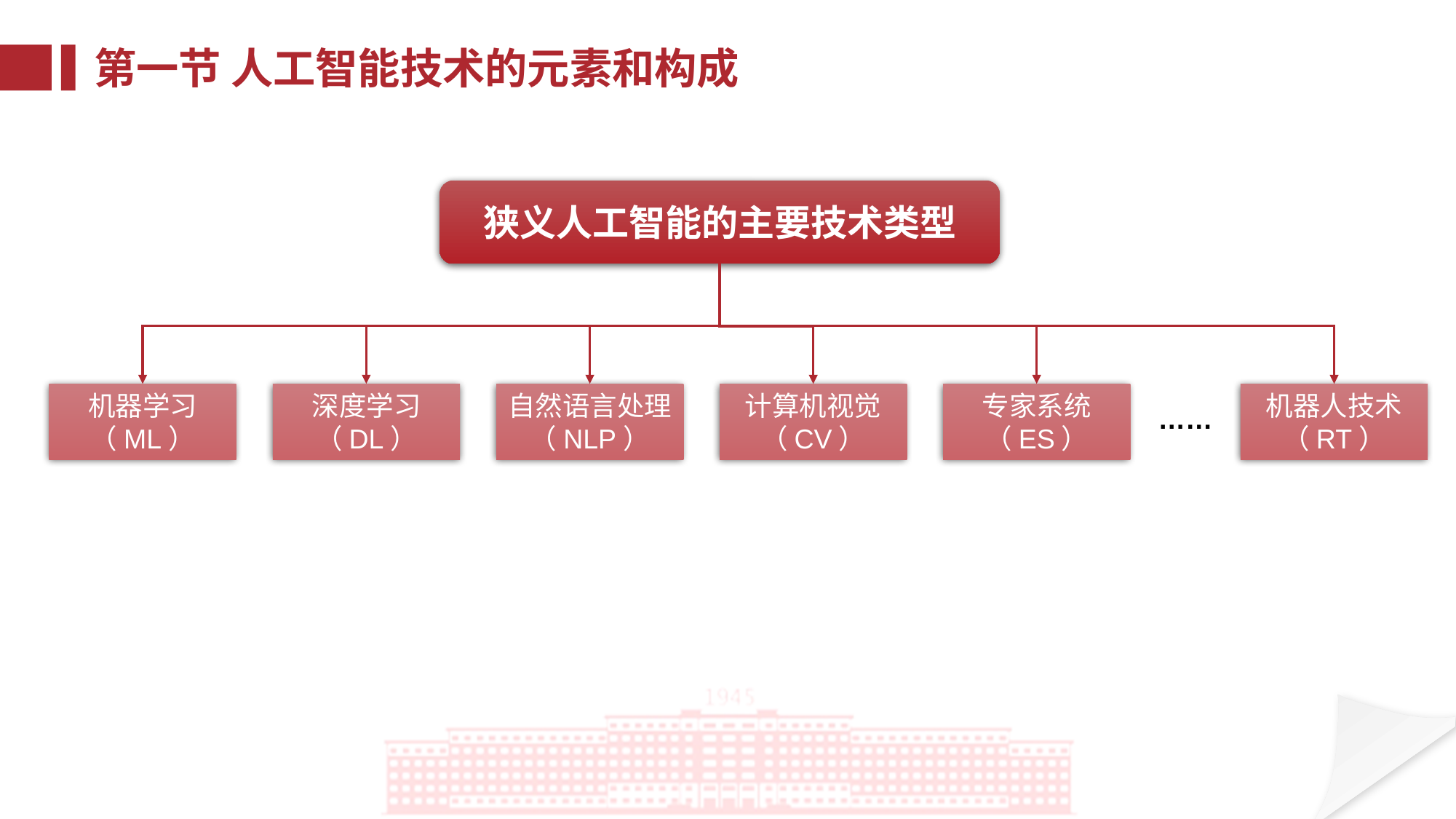

第一节 人工智能技术的元素和构成
狭义人工智能的主要技术类型
机器学习（ML）
深度学习（DL）
自然语言处理（NLP）
专家系统（ES）
机器人技术（RT）
计算机视觉（CV）
……